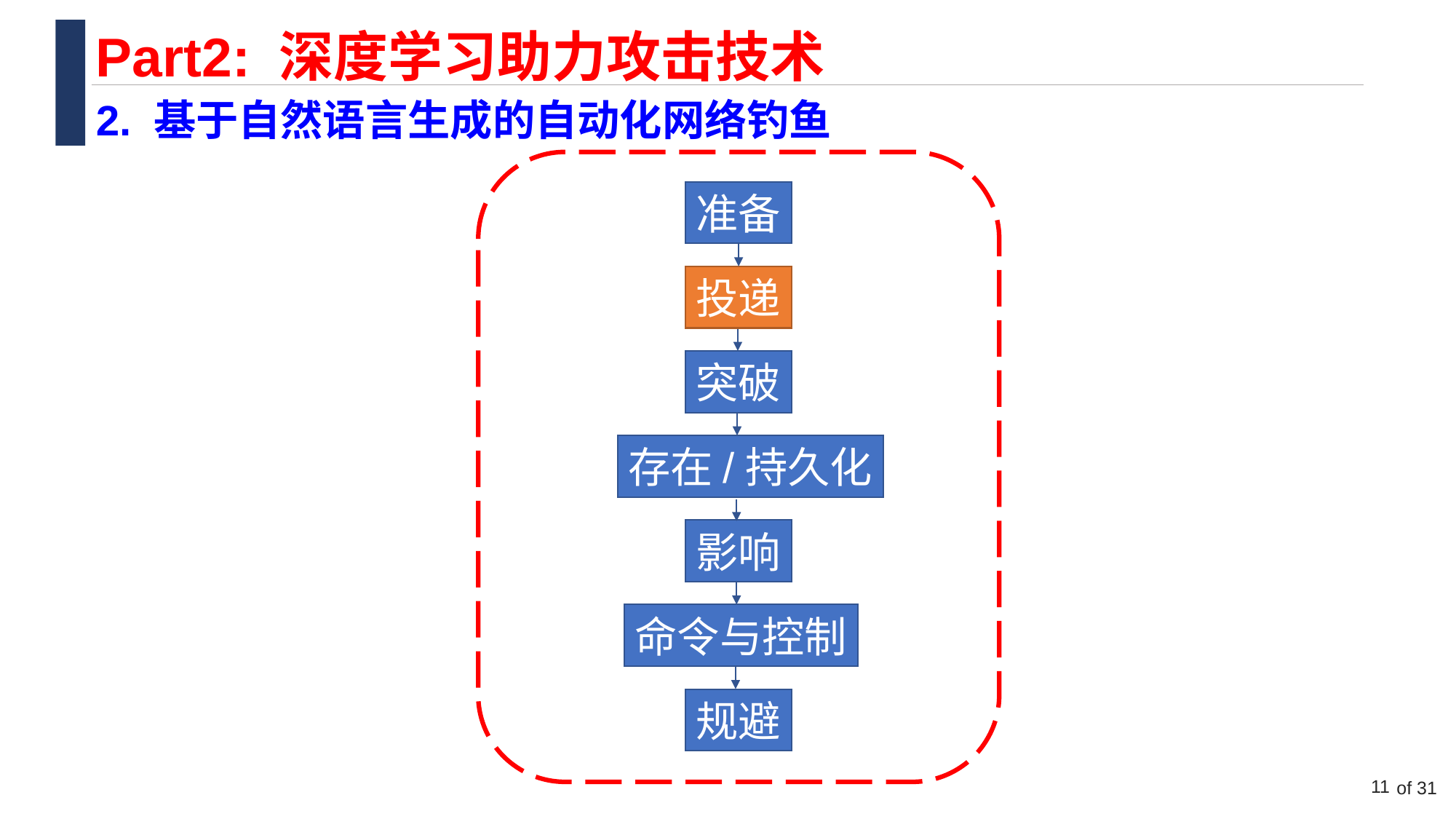

Part2: 深度学习助力攻击技术
2. 基于自然语言生成的自动化网络钓鱼

准备
投递
突破
存在/持久化
影响
命令与控制
规避
11